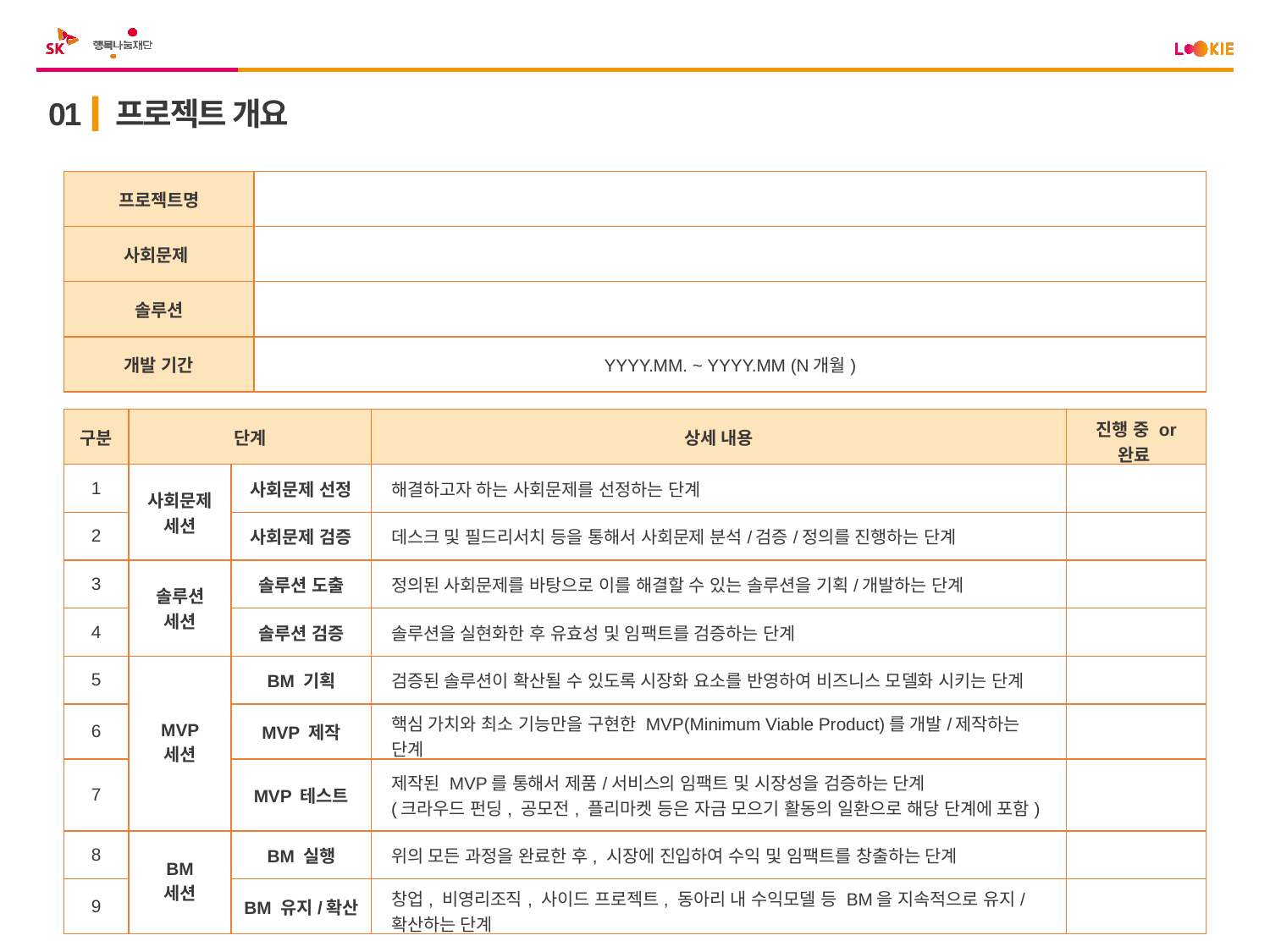

01
프로젝트 개요

| 프로젝트명 |  |
| --- | --- |
| 사회문제 |  |
| 솔루션 |  |
| 개발 기간 | YYYY.MM. ~ YYYY.MM (N개월) |
| 구분 | 단계 |  | 상세 내용 | 진행 중 or 완료 |
| --- | --- | --- | --- | --- |
| 1 | 사회문제 세션 | 사회문제 선정 | 해결하고자 하는 사회문제를 선정하는 단계 |  |
| 2 |  | 사회문제 검증 | 데스크 및 필드리서치 등을 통해서 사회문제 분석/검증/정의를 진행하는 단계 |  |
| 3 | 솔루션 세션 | 솔루션 도출 | 정의된 사회문제를 바탕으로 이를 해결할 수 있는 솔루션을 기획/개발하는 단계 |  |
| 4 |  | 솔루션 검증 | 솔루션을 실현화한 후 유효성 및 임팩트를 검증하는 단계 |  |
| 5 | MVP 세션 | BM 기획 | 검증된 솔루션이 확산될 수 있도록 시장화 요소를 반영하여 비즈니스 모델화 시키는 단계 |  |
| 6 |  | MVP 제작 | 핵심 가치와 최소 기능만을 구현한 MVP(Minimum Viable Product)를 개발/제작하는 단계 |  |
| 7 |  | MVP 테스트 | 제작된 MVP를 통해서 제품/서비스의 임팩트 및 시장성을 검증하는 단계 (크라우드 펀딩, 공모전, 플리마켓 등은 자금 모으기 활동의 일환으로 해당 단계에 포함) |  |
| 8 | BM 세션 | BM 실행 | 위의 모든 과정을 완료한 후, 시장에 진입하여 수익 및 임팩트를 창출하는 단계 |  |
| 9 |  | BM 유지/확산 | 창업, 비영리조직, 사이드 프로젝트, 동아리 내 수익모델 등 BM을 지속적으로 유지/확산하는 단계 |  |